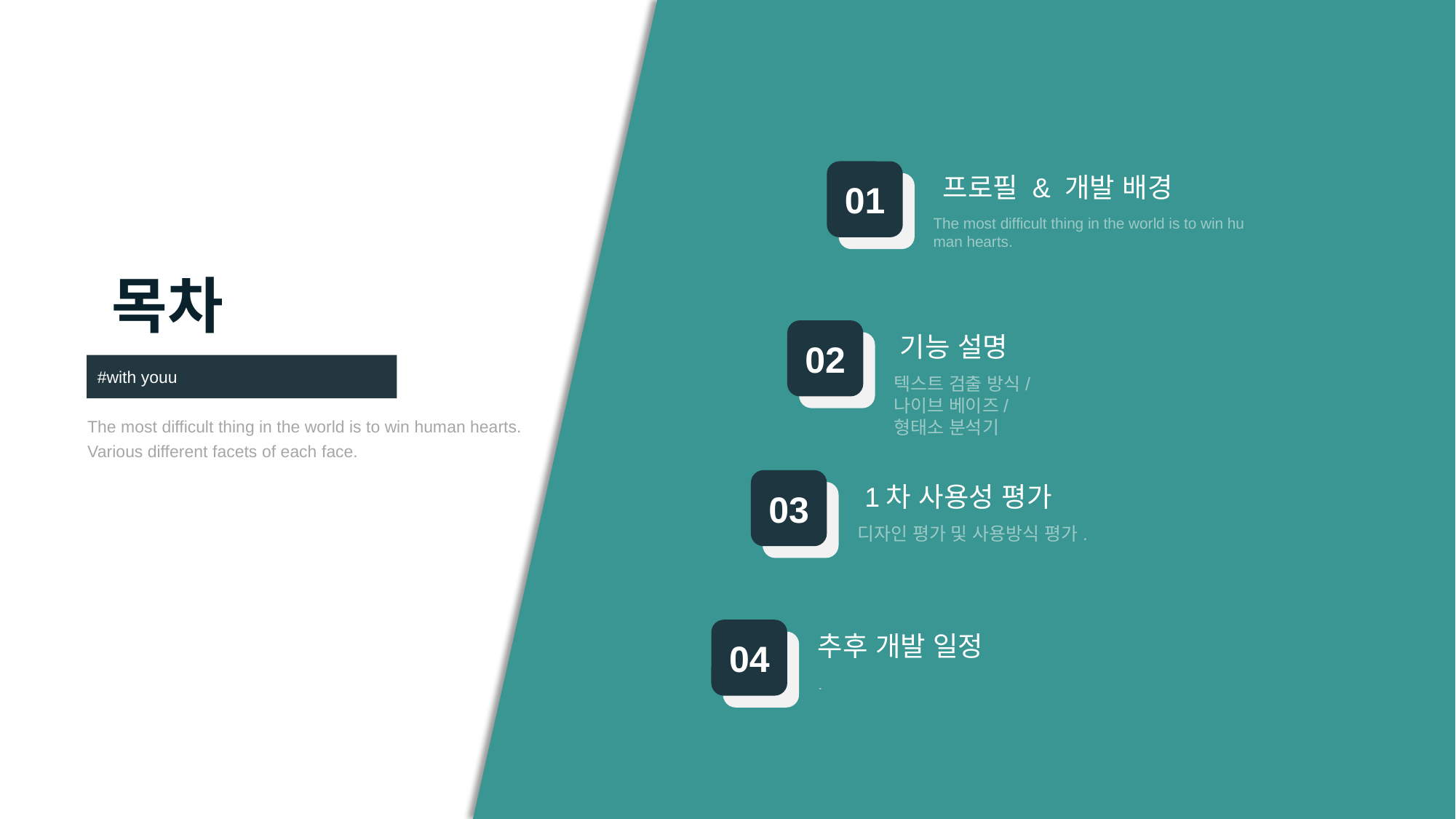

01
프로필 & 개발 배경

The most difficult thing in the world is to win human hearts.
목차
02
기능 설명

#with youu
텍스트 검출 방식/
나이브 베이즈/
형태소 분석기
The most difficult thing in the world is to win human hearts. Various different facets of each face.
03
1차 사용성 평가

디자인 평가 및 사용방식 평가.
04
추후 개발 일정

.